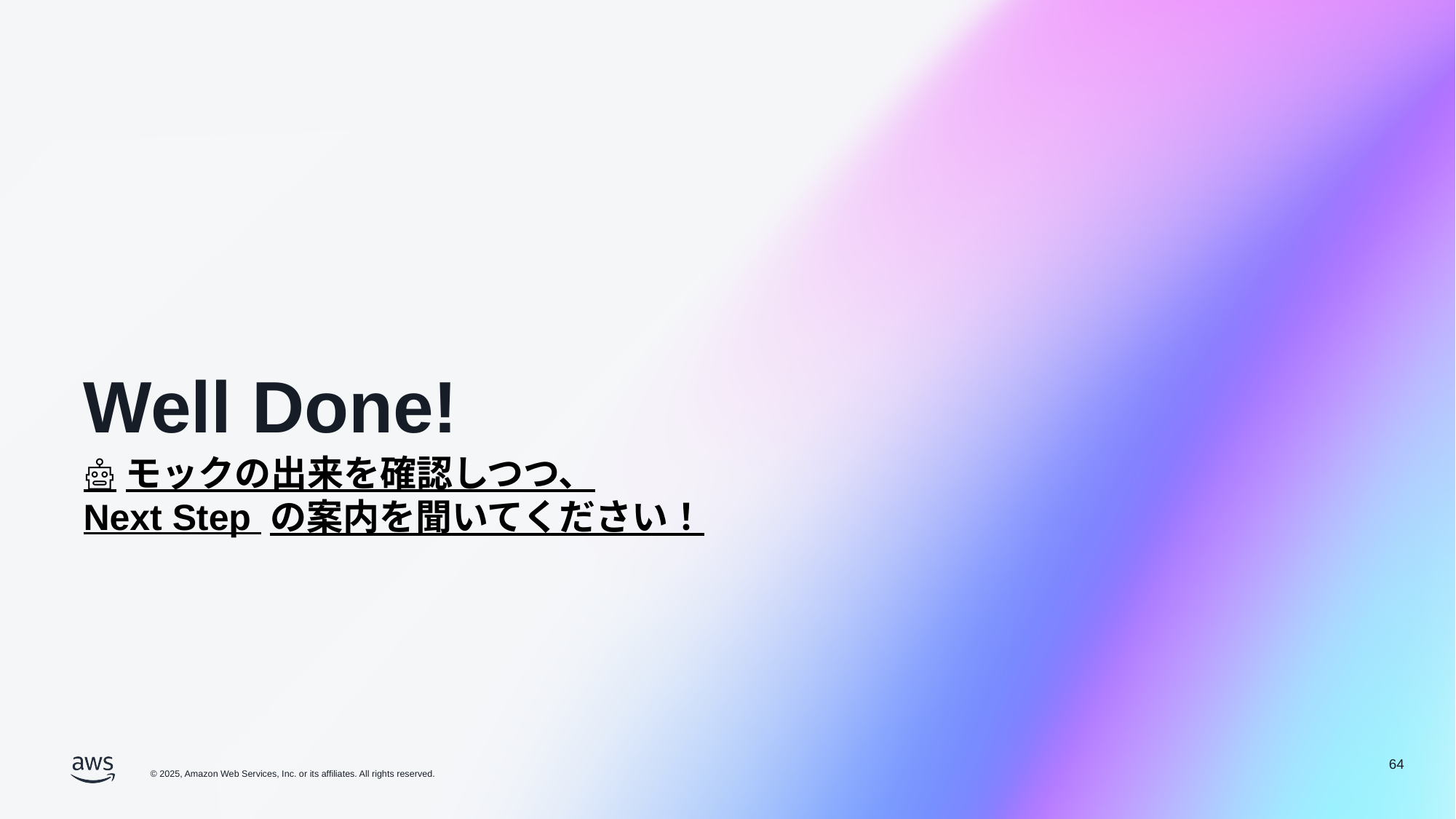

# Well Done!
🤖モックの出来を確認しつつ、
Next Step の案内を聞いてください！
64